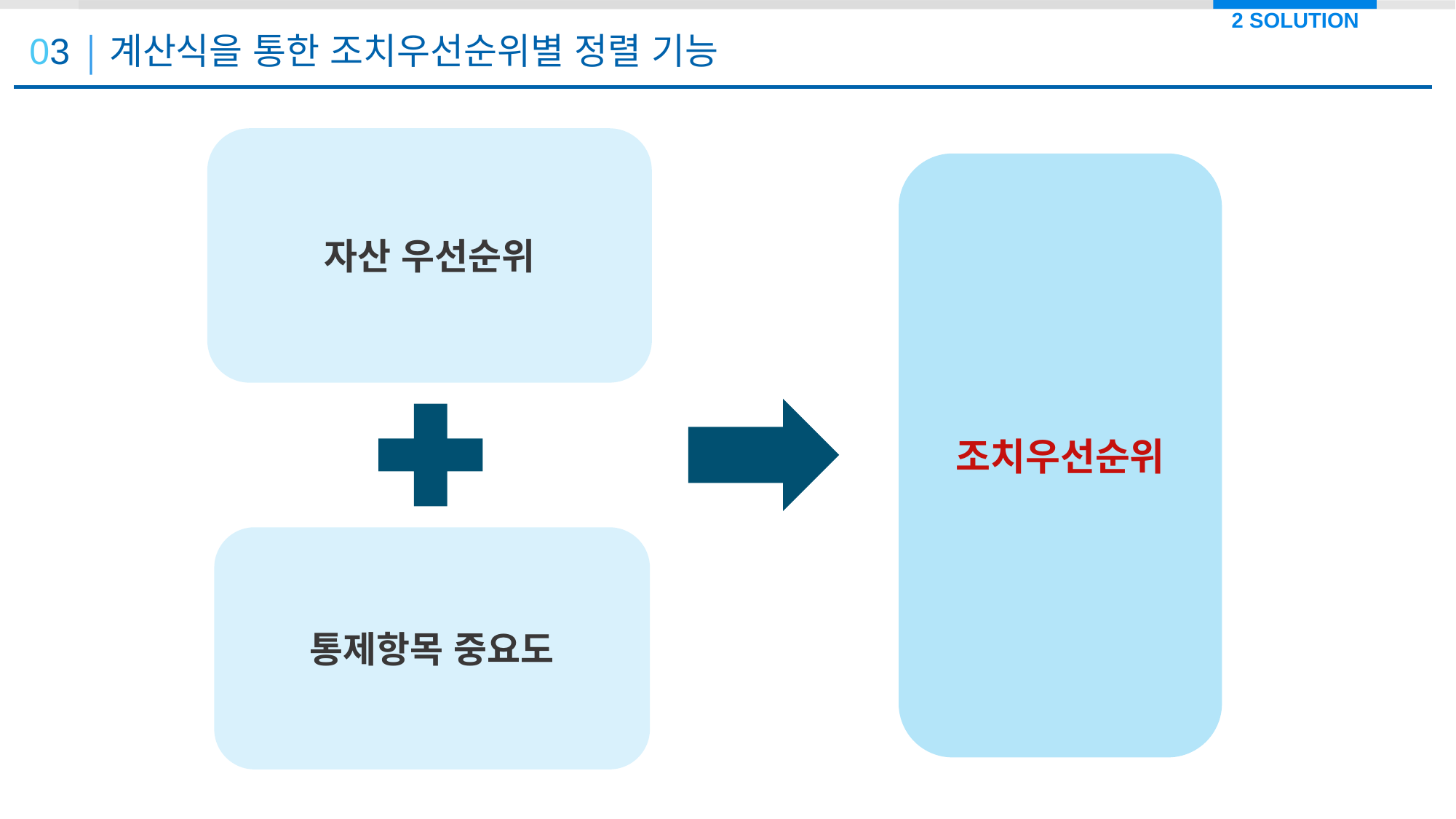

2 SOLUTION
03   계산식을 통한 조치우선순위별 정렬 기능
PROBLEM
자산 우선순위
조치우선순위

통제항목 중요도